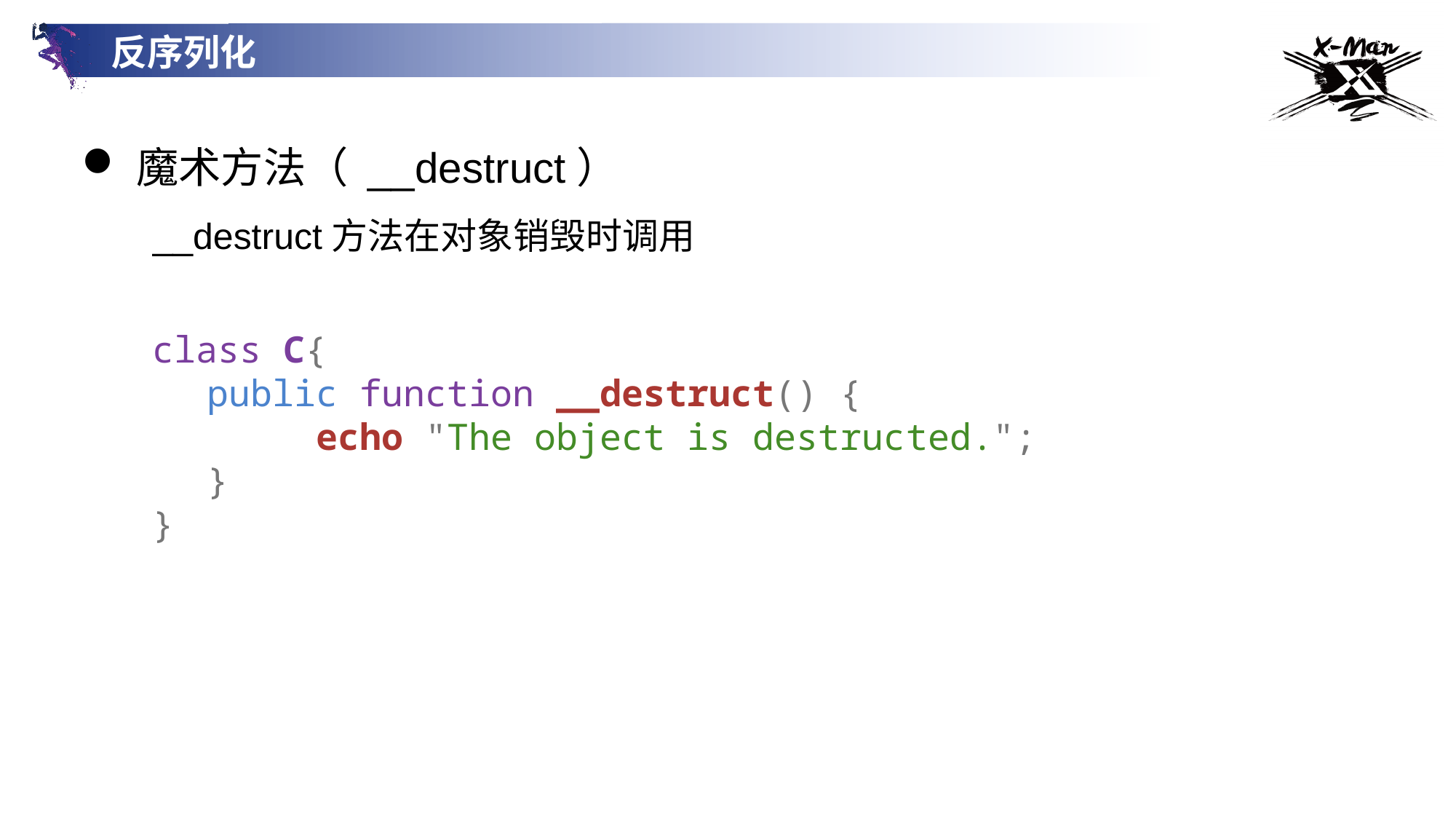

反序列化
魔术方法（ __destruct）
__destruct方法在对象销毁时调用
class C{
public function __destruct() {
	echo "The object is destructed.";
}
}